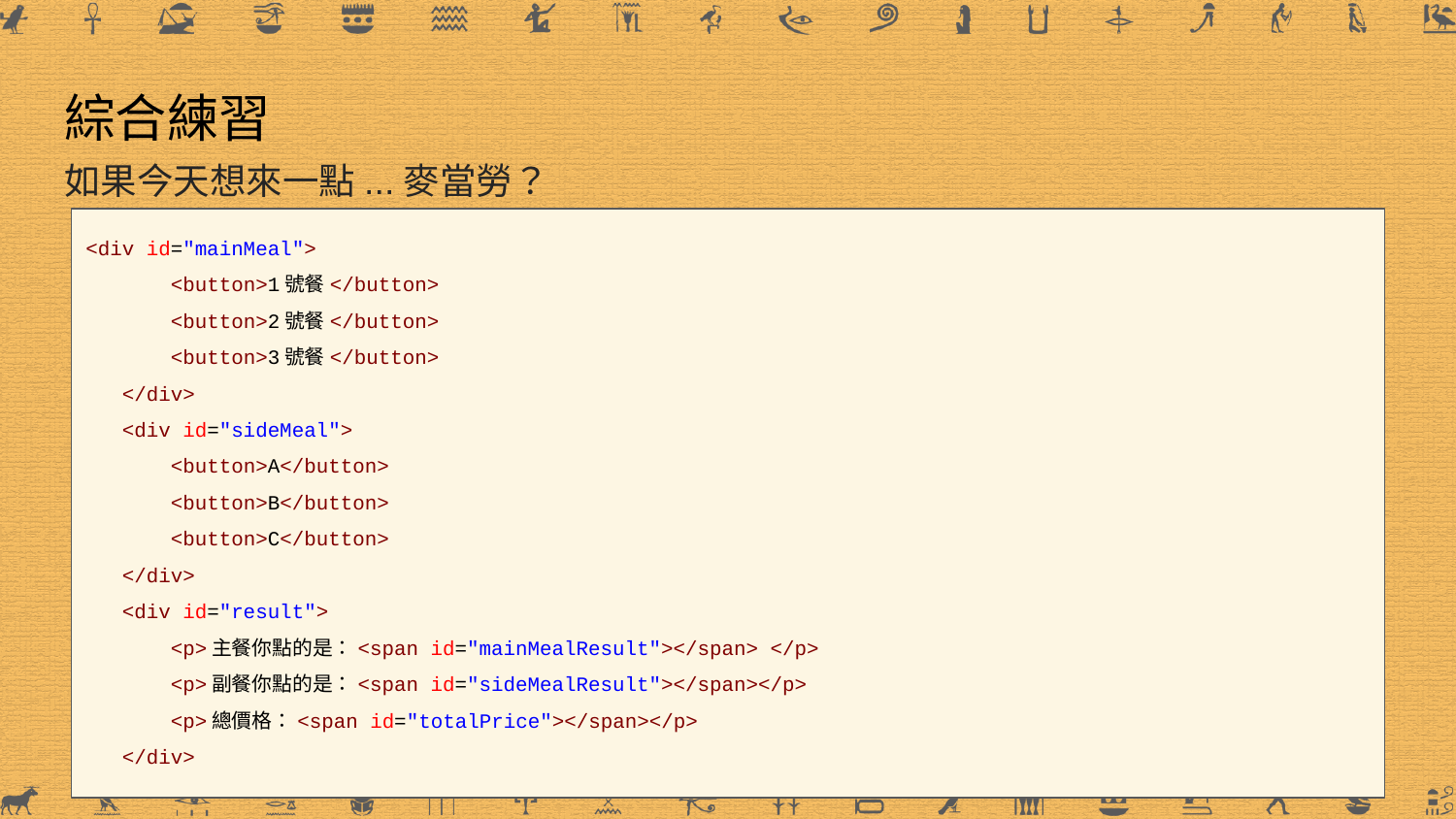

# 綜合練習
如果今天想來一點...麥當勞？
<div id="mainMeal">
       <button>1號餐</button>
       <button>2號餐</button>
       <button>3號餐</button>
   </div>
   <div id="sideMeal">
       <button>A</button>
       <button>B</button>
       <button>C</button>
   </div>
   <div id="result">
       <p>主餐你點的是：<span id="mainMealResult"></span> </p>
       <p>副餐你點的是：<span id="sideMealResult"></span></p>
       <p>總價格：<span id="totalPrice"></span></p>
   </div>